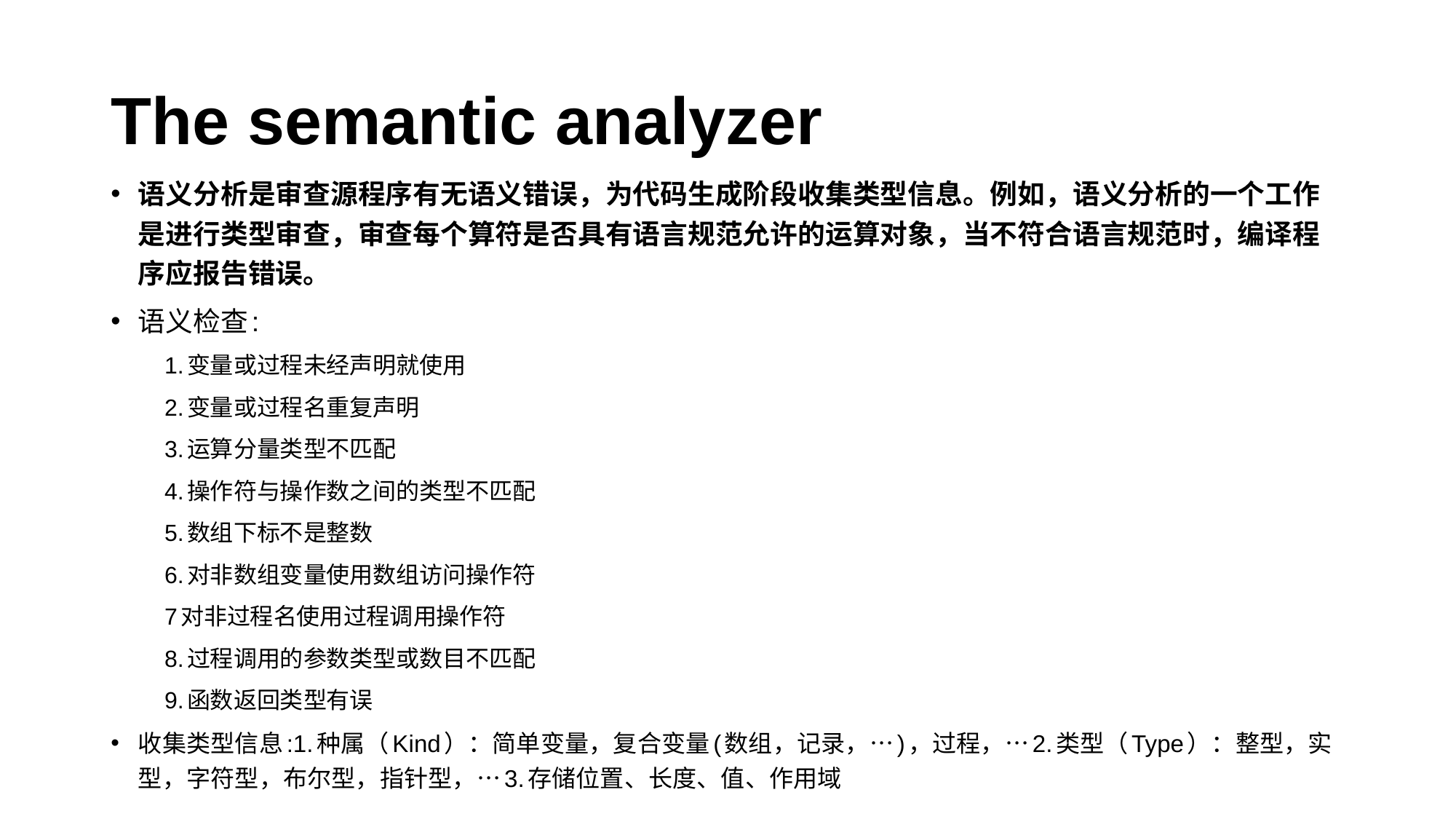

# The semantic analyzer
语义分析是审查源程序有无语义错误，为代码生成阶段收集类型信息。例如，语义分析的一个工作是进行类型审查，审查每个算符是否具有语言规范允许的运算对象，当不符合语言规范时，编译程序应报告错误。
语义检查:
1.变量或过程未经声明就使用
2.变量或过程名重复声明
3.运算分量类型不匹配
4.操作符与操作数之间的类型不匹配
5.数组下标不是整数
6.对非数组变量使用数组访问操作符
7对非过程名使用过程调用操作符
8.过程调用的参数类型或数目不匹配
9.函数返回类型有误
收集类型信息:1.种属（Kind）：简单变量，复合变量(数组，记录，…)，过程，…2.类型（Type）：整型，实型，字符型，布尔型，指针型，…3.存储位置、长度、值、作用域